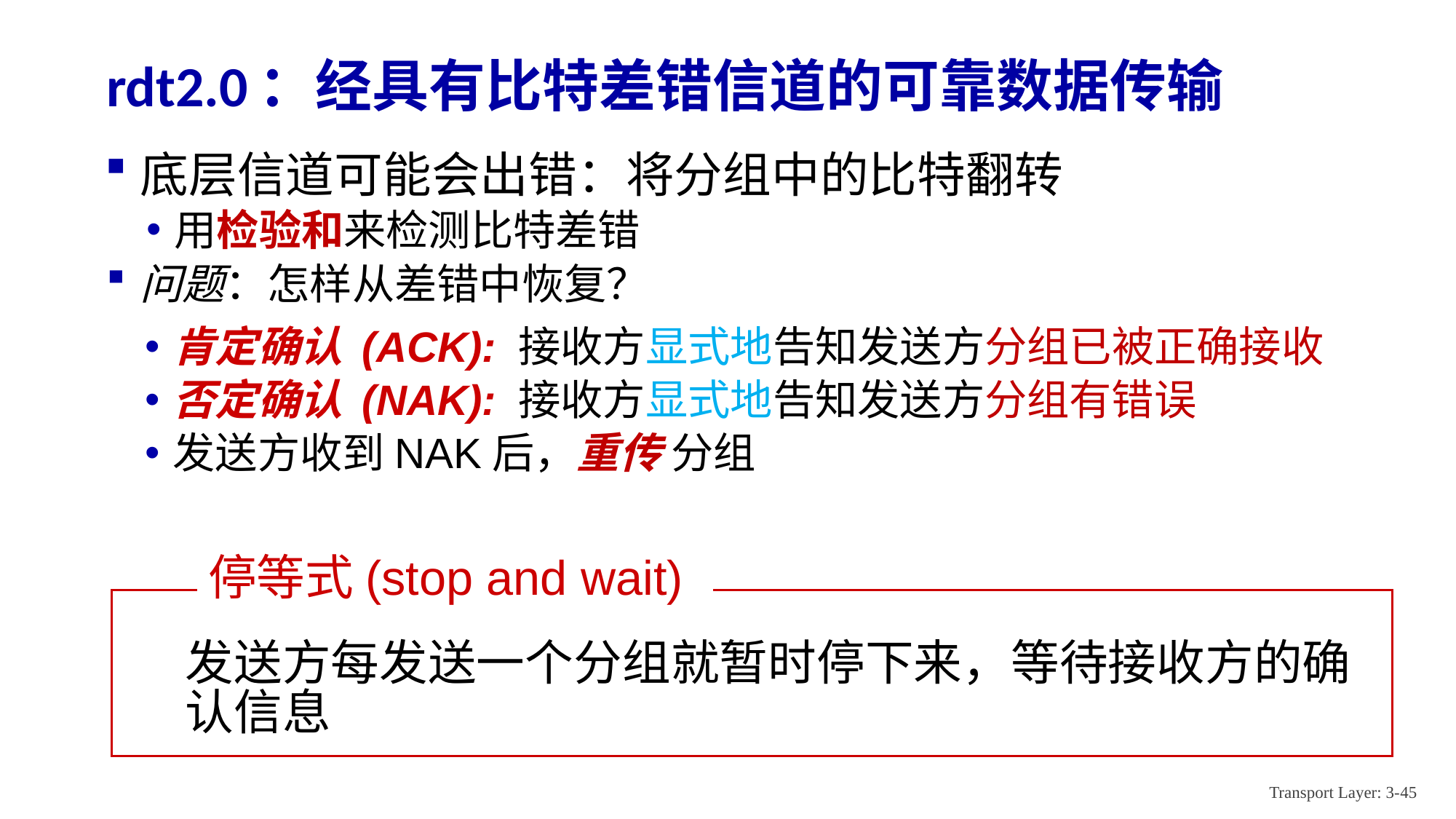

# rdt2.0：经具有比特差错信道的可靠数据传输
底层信道可能会出错：将分组中的比特翻转
用检验和来检测比特差错
问题：怎样从差错中恢复？

肯定确认 (ACK): 接收方显式地告知发送方分组已被正确接收
否定确认 (NAK): 接收方显式地告知发送方分组有错误
发送方收到NAK后，重传 分组
停等式(stop and wait)

发送方每发送一个分组就暂时停下来，等待接收方的确认信息
Transport Layer: 3-45